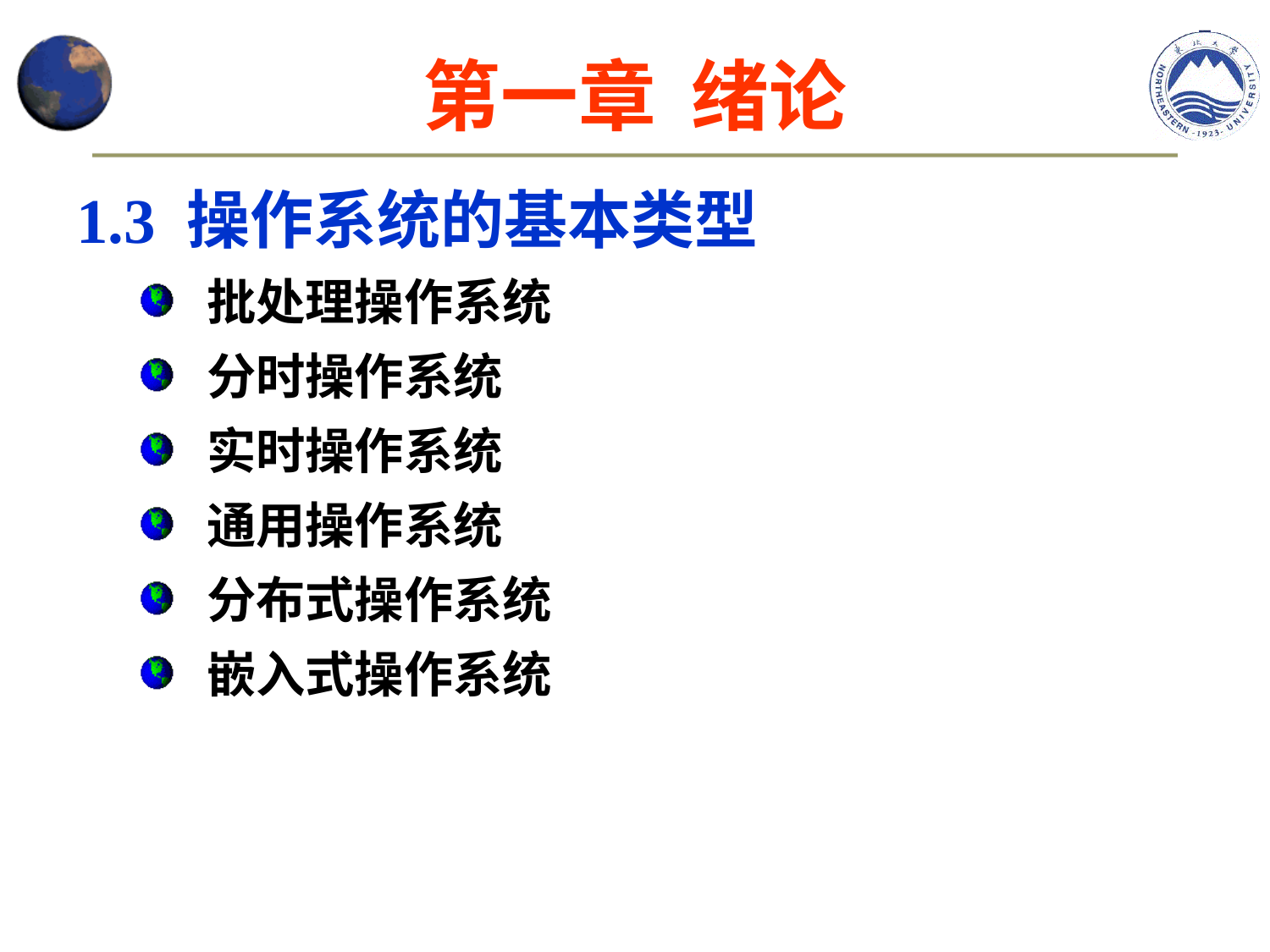

# 第一章  绪论
1.3 操作系统的基本类型
批处理操作系统
分时操作系统
实时操作系统
通用操作系统
分布式操作系统
嵌入式操作系统